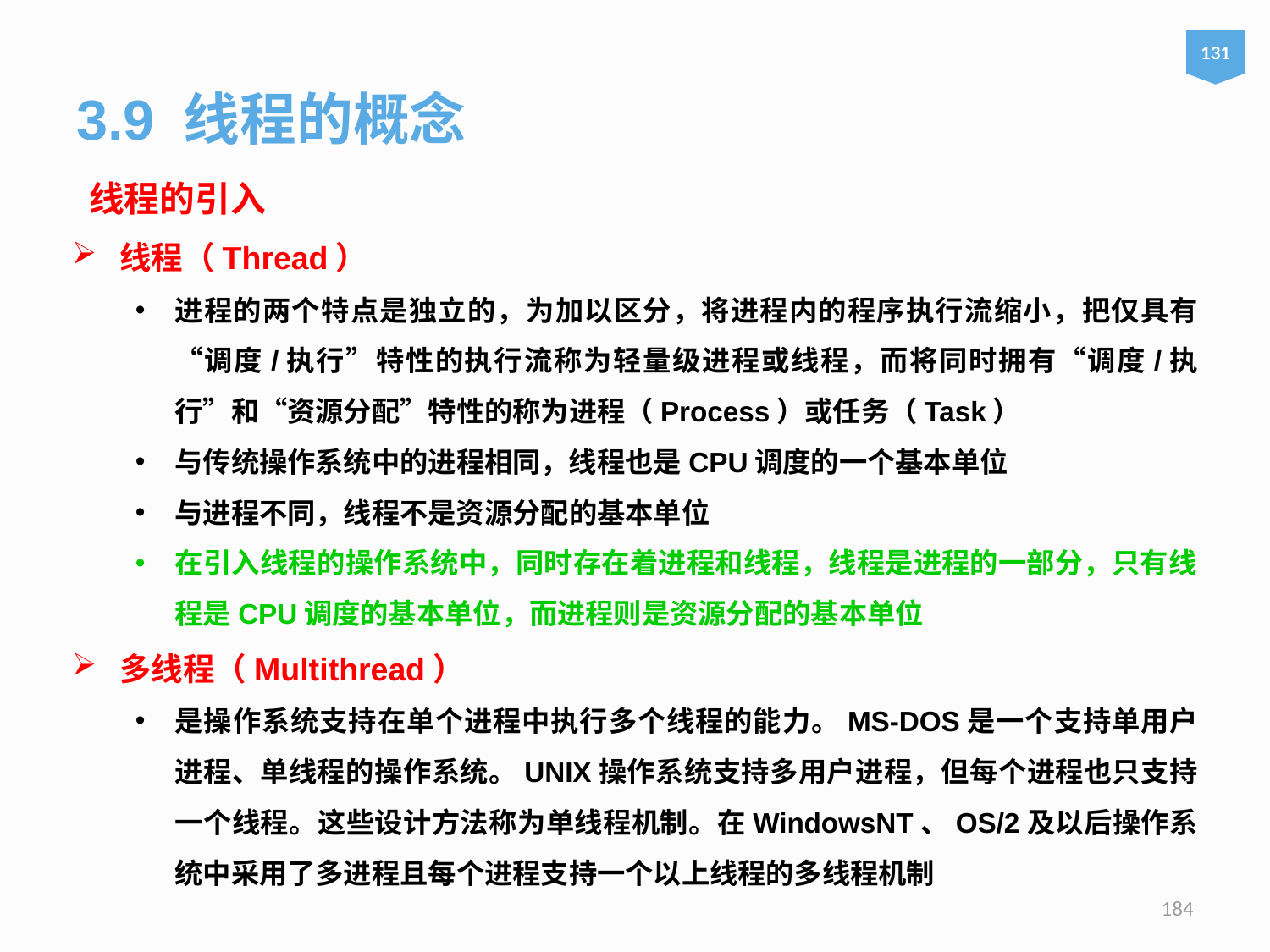

131
3.9 线程的概念
线程的引入

线程（Thread）
进程的两个特点是独立的，为加以区分，将进程内的程序执行流缩小，把仅具有“调度/执行”特性的执行流称为轻量级进程或线程，而将同时拥有“调度/执行”和“资源分配”特性的称为进程（Process）或任务（Task）
与传统操作系统中的进程相同，线程也是CPU调度的一个基本单位
与进程不同，线程不是资源分配的基本单位
在引入线程的操作系统中，同时存在着进程和线程，线程是进程的一部分，只有线程是CPU调度的基本单位，而进程则是资源分配的基本单位
多线程（Multithread）
是操作系统支持在单个进程中执行多个线程的能力。MS-DOS是一个支持单用户进程、单线程的操作系统。UNIX操作系统支持多用户进程，但每个进程也只支持一个线程。这些设计方法称为单线程机制。在WindowsNT、OS/2及以后操作系统中采用了多进程且每个进程支持一个以上线程的多线程机制
184